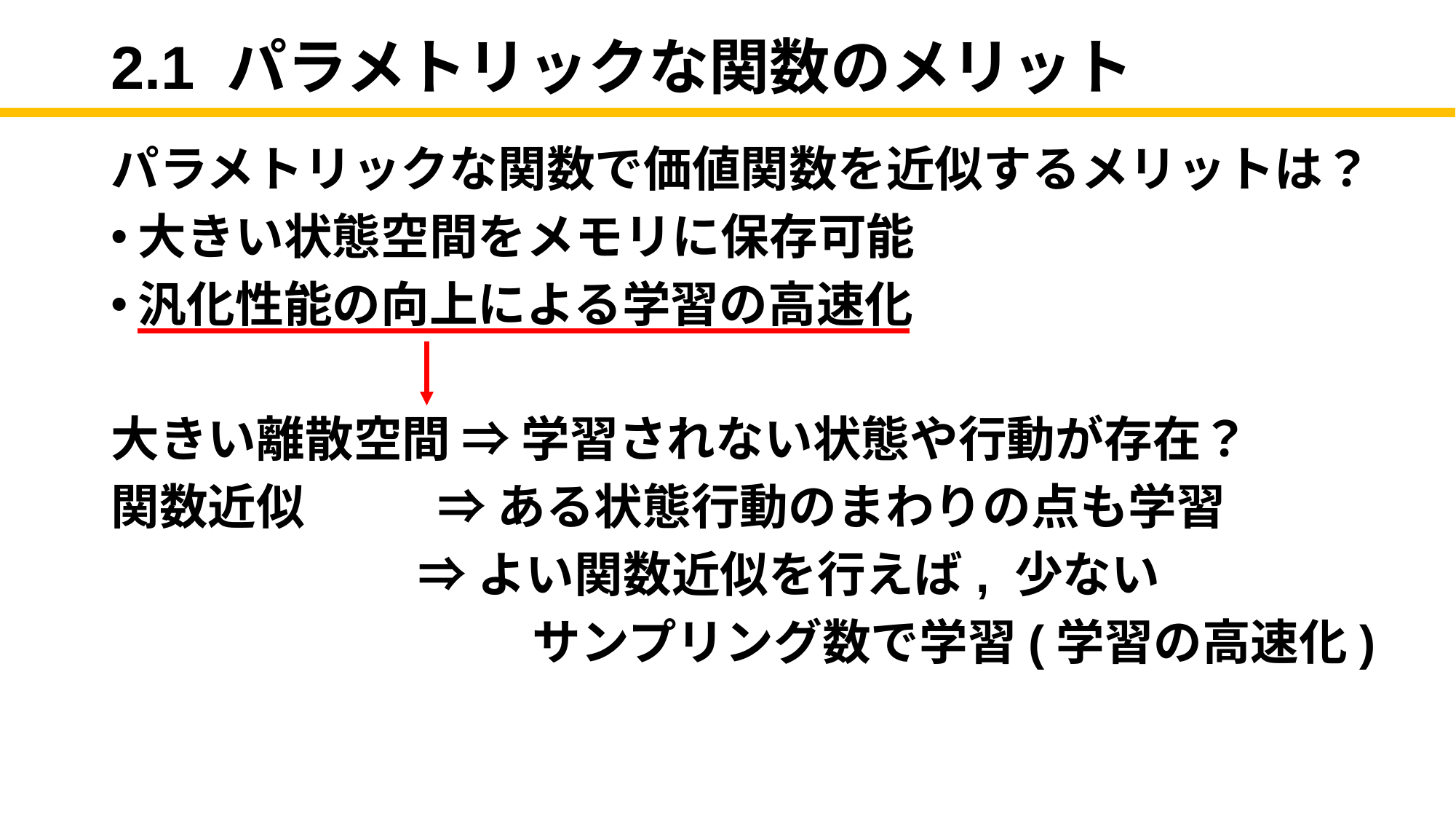

# 2.1 パラメトリックな関数のメリット
パラメトリックな関数で価値関数を近似するメリットは？
大きい状態空間をメモリに保存可能
汎化性能の向上による学習の高速化

大きい離散空間 ⇒ 学習されない状態や行動が存在？
関数近似            ⇒ ある状態行動のまわりの点も学習
　　                   ⇒ よい関数近似を行えば, 少ない
　　　　　　　　   サンプリング数で学習(学習の高速化)